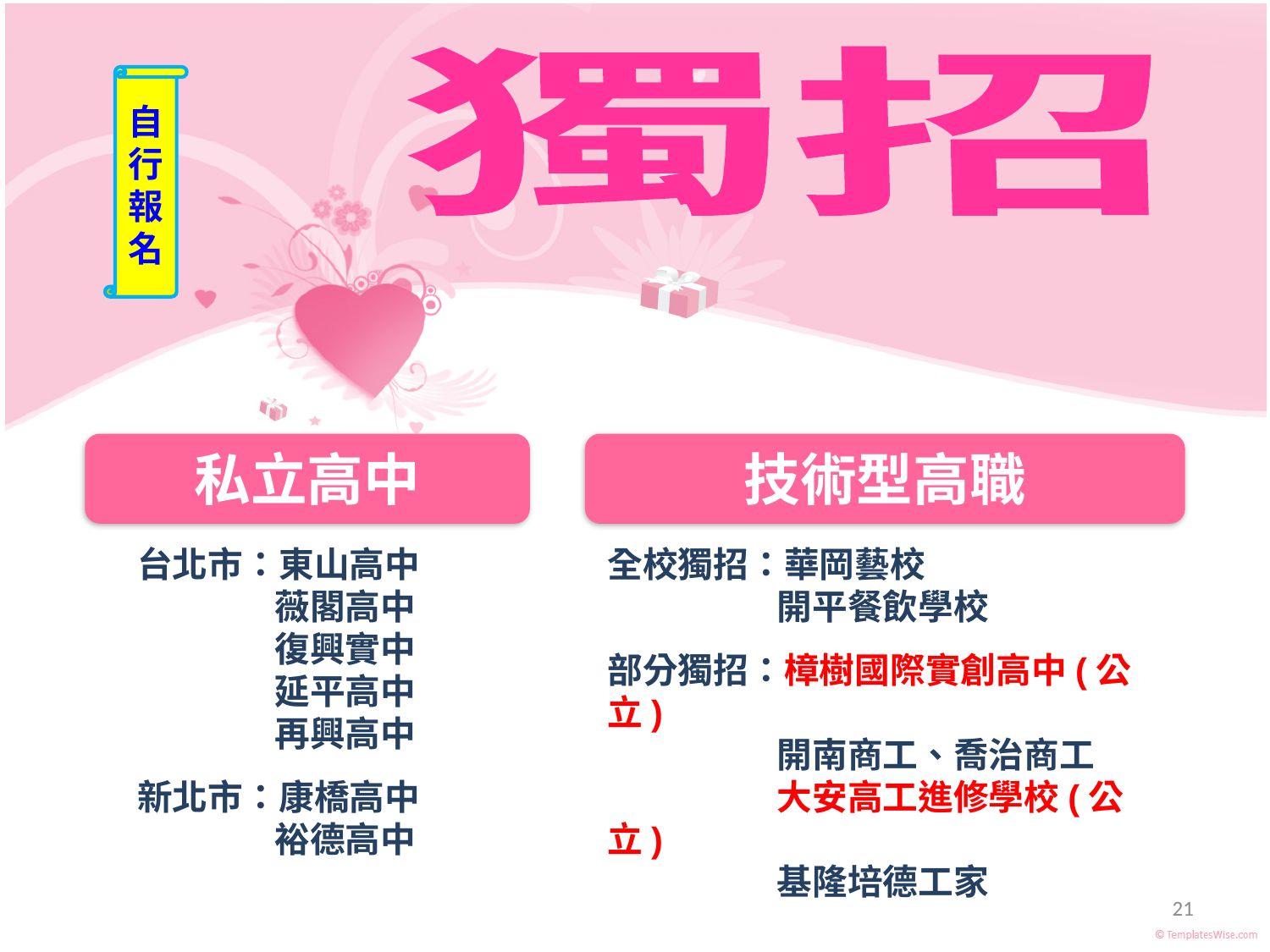

獨招
自行報名
私立高中
技術型高職
全校獨招：華岡藝校
                    開平餐飲學校
部分獨招：樟樹國際實創高中(公立)
                    開南商工、喬治商工
                    大安高工進修學校(公立)
                    基隆培德工家

台北市：東山高中
                薇閣高中
                復興實中
                延平高中
                再興高中
新北市：康橋高中
                裕德高中
21